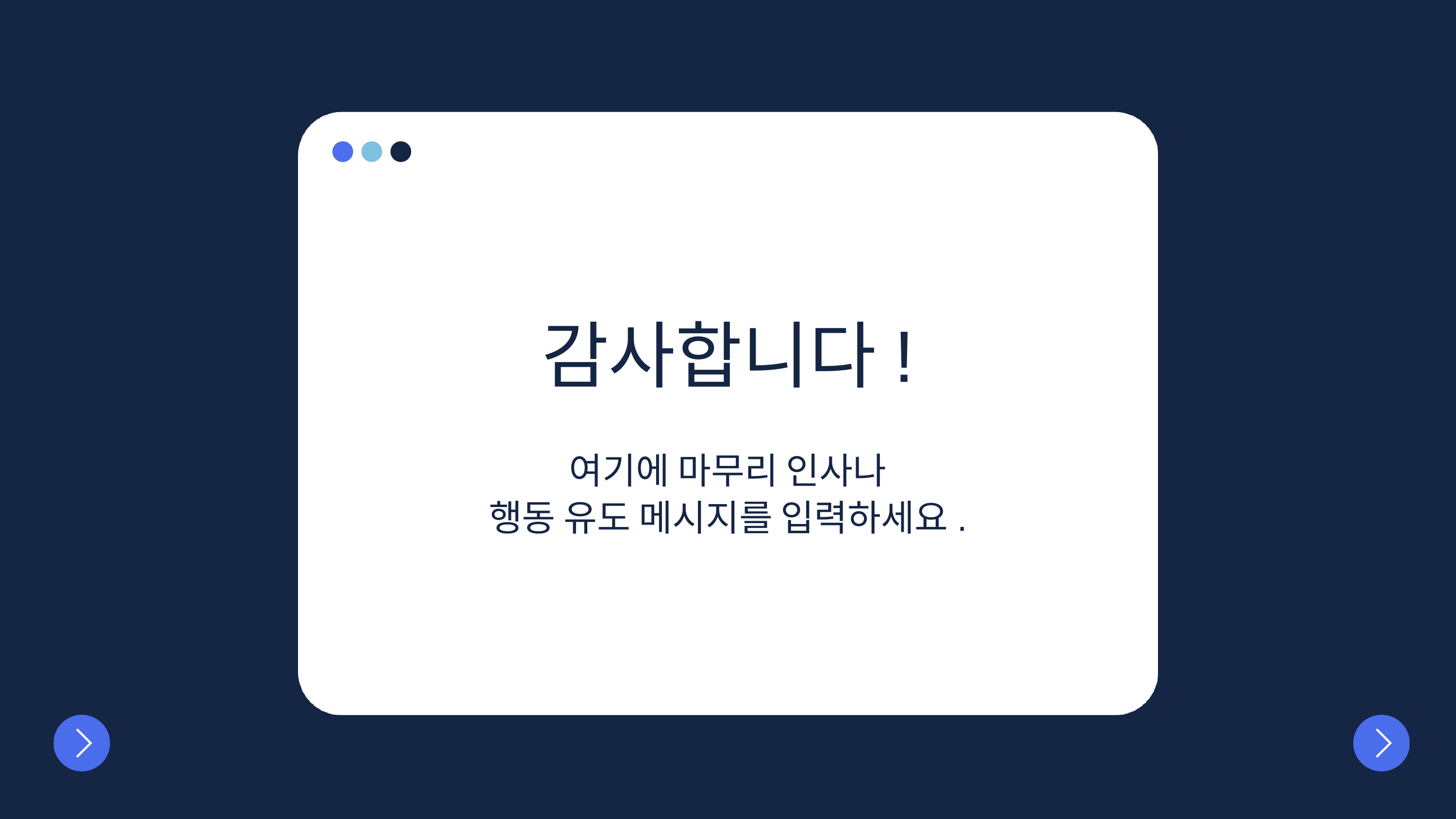

감사합니다!
여기에 마무리 인사나
행동 유도 메시지를 입력하세요.